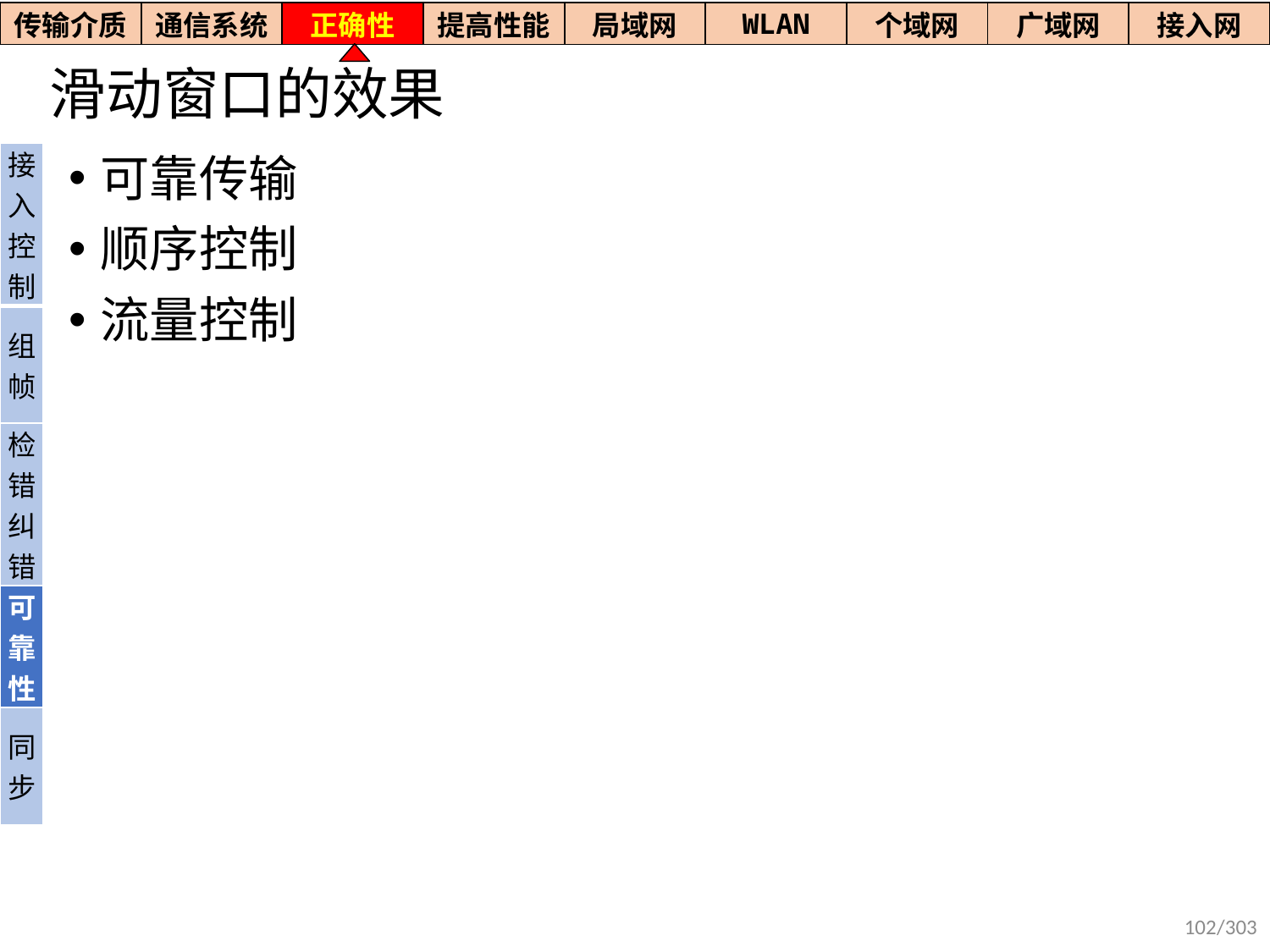

| 传输介质 | 通信系统 | 正确性 | 提高性能 | 局域网 | WLAN | 个域网 | 广域网 | 接入网 |
| --- | --- | --- | --- | --- | --- | --- | --- | --- |

# 滑动窗口的效果
| 接入控制 |
| --- |
| 组帧 |
| 检错纠错 |
| 可靠性 |
| 同步 |
可靠传输
顺序控制
流量控制
102/303